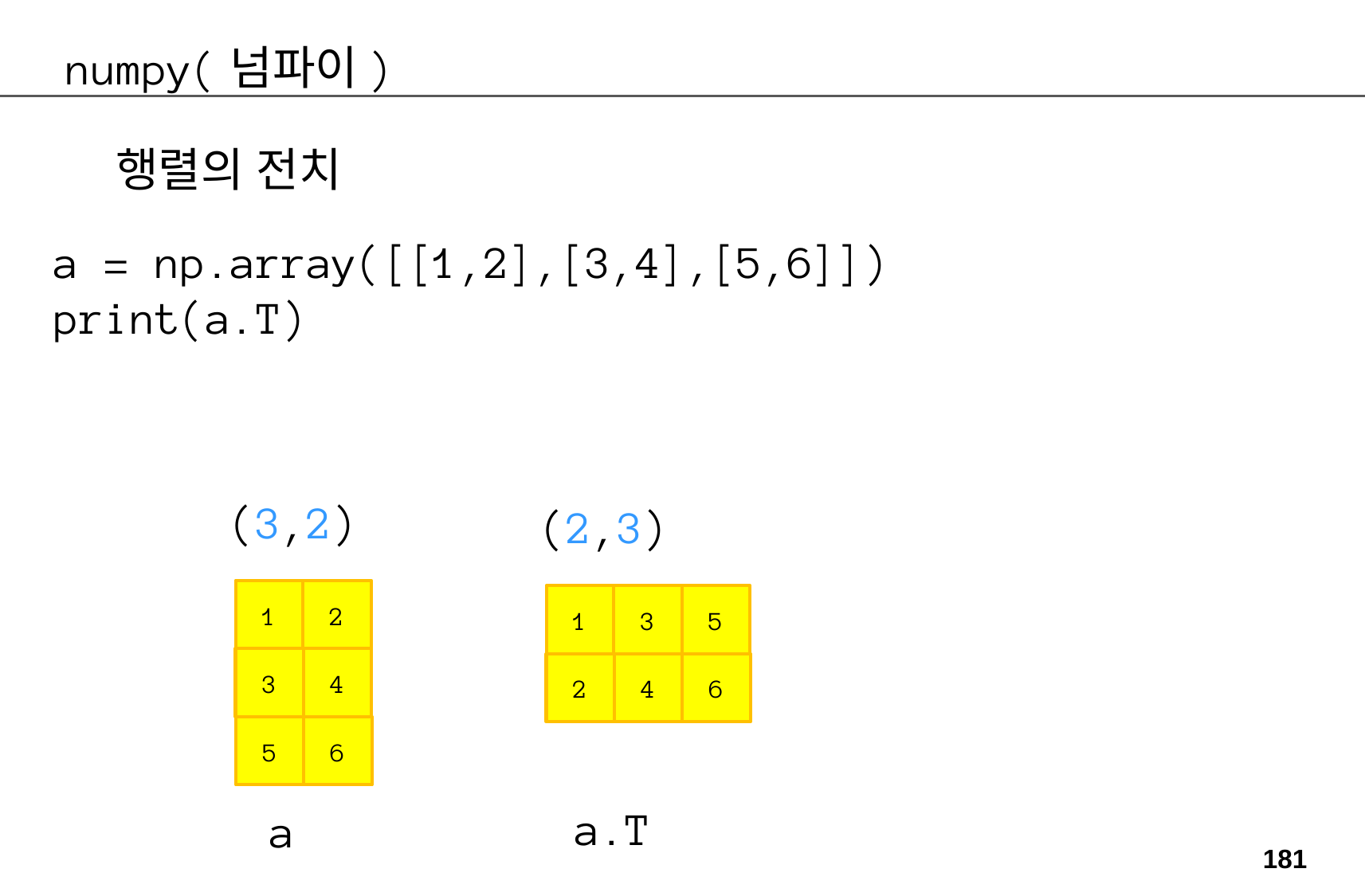

numpy(넘파이)
행렬의 전치
a = np.array([[1,2],[3,4],[5,6]])
print(a.T)
(3,2)
(2,3)
1
2
1
3
5
3
4
2
4
6
5
6
a.T
a